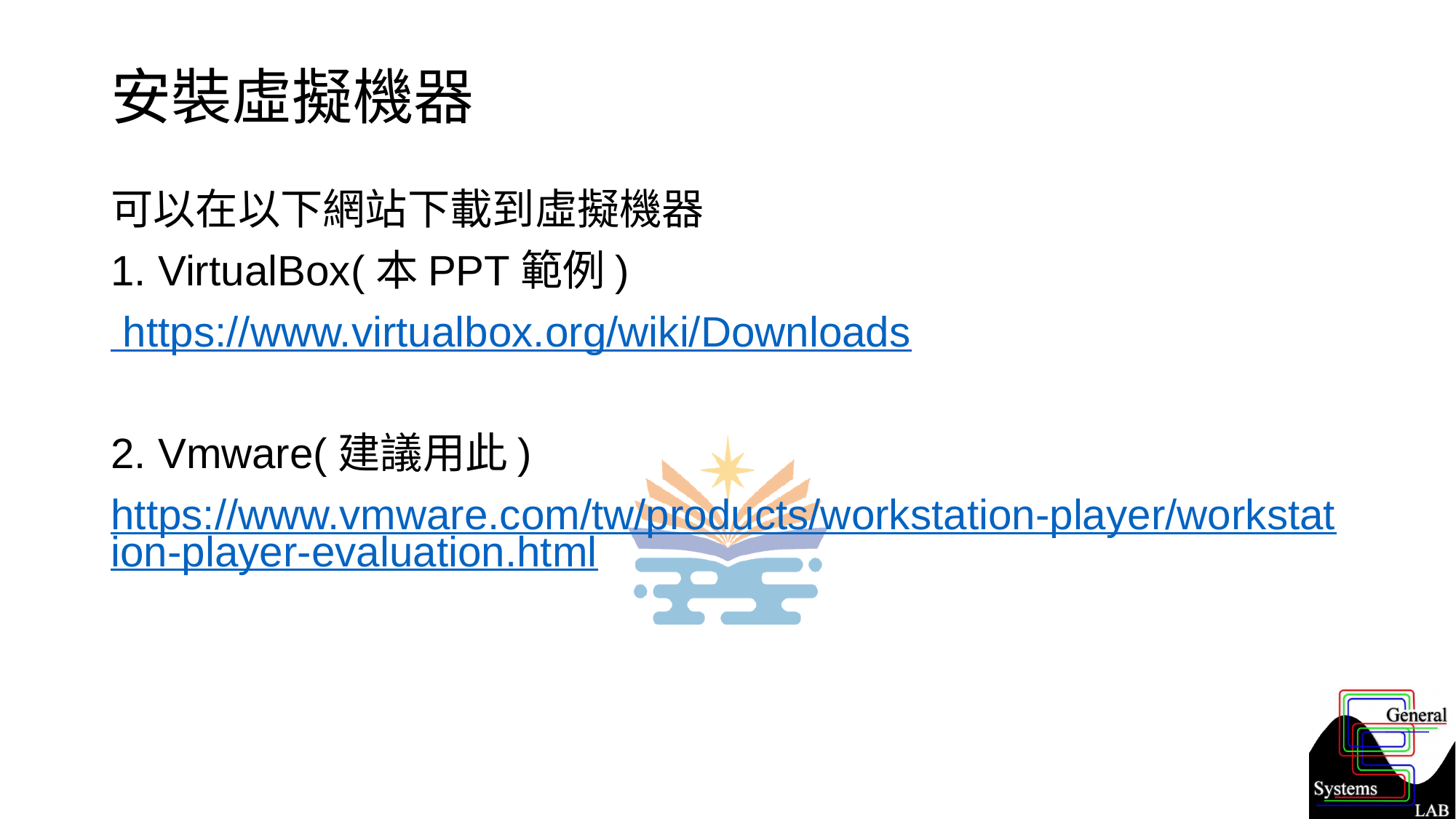

# 安裝虛擬機器
可以在以下網站下載到虛擬機器
1. VirtualBox(本PPT範例)
 https://www.virtualbox.org/wiki/Downloads

2. Vmware(建議用此)
https://www.vmware.com/tw/products/workstation-player/workstation-player-evaluation.html